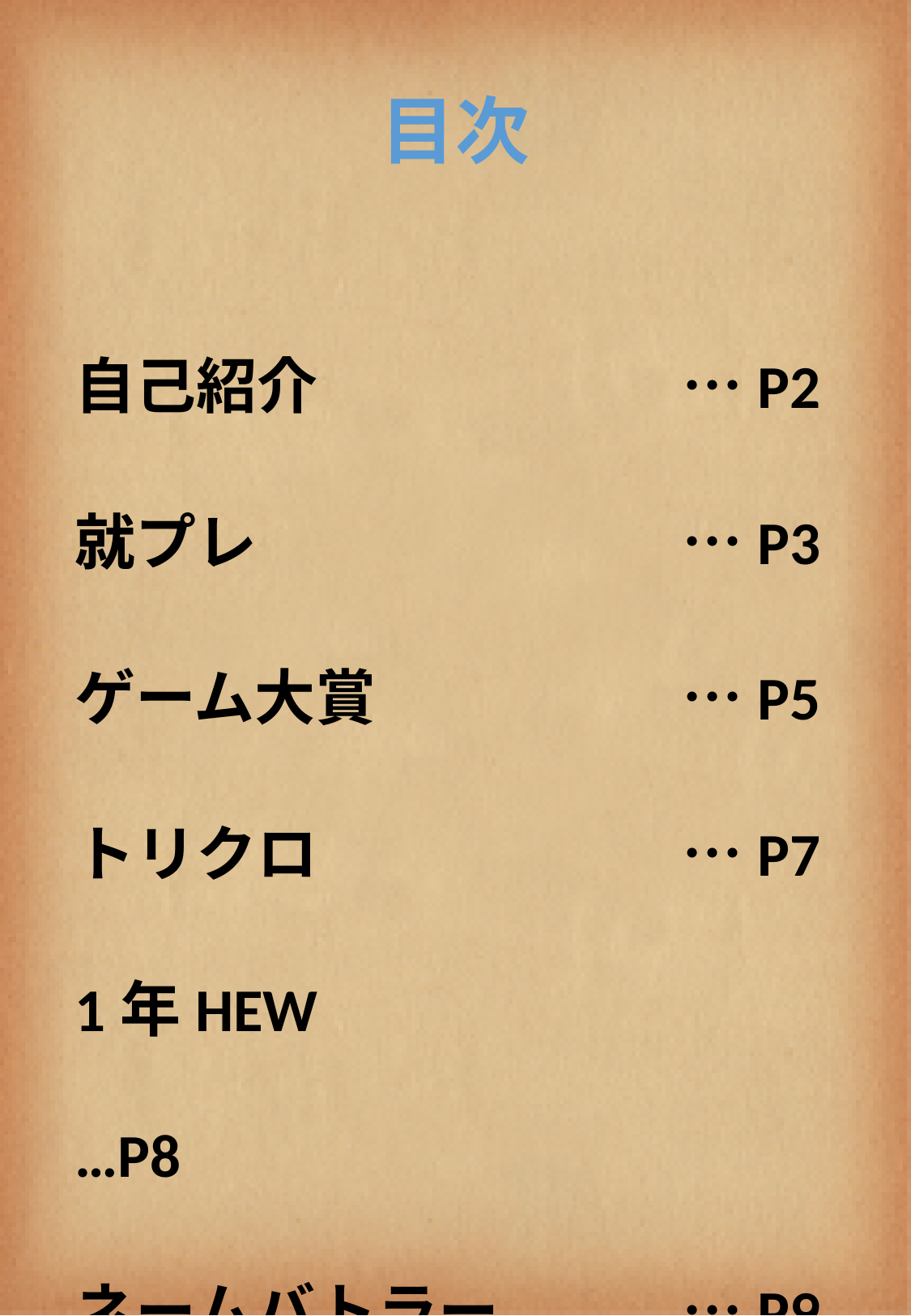

# 目次
自己紹介			…P2
就プレ				…P3
ゲーム大賞			…P5
トリクロ			…P7
1年HEW				…P8
ネームバトラー		…P9